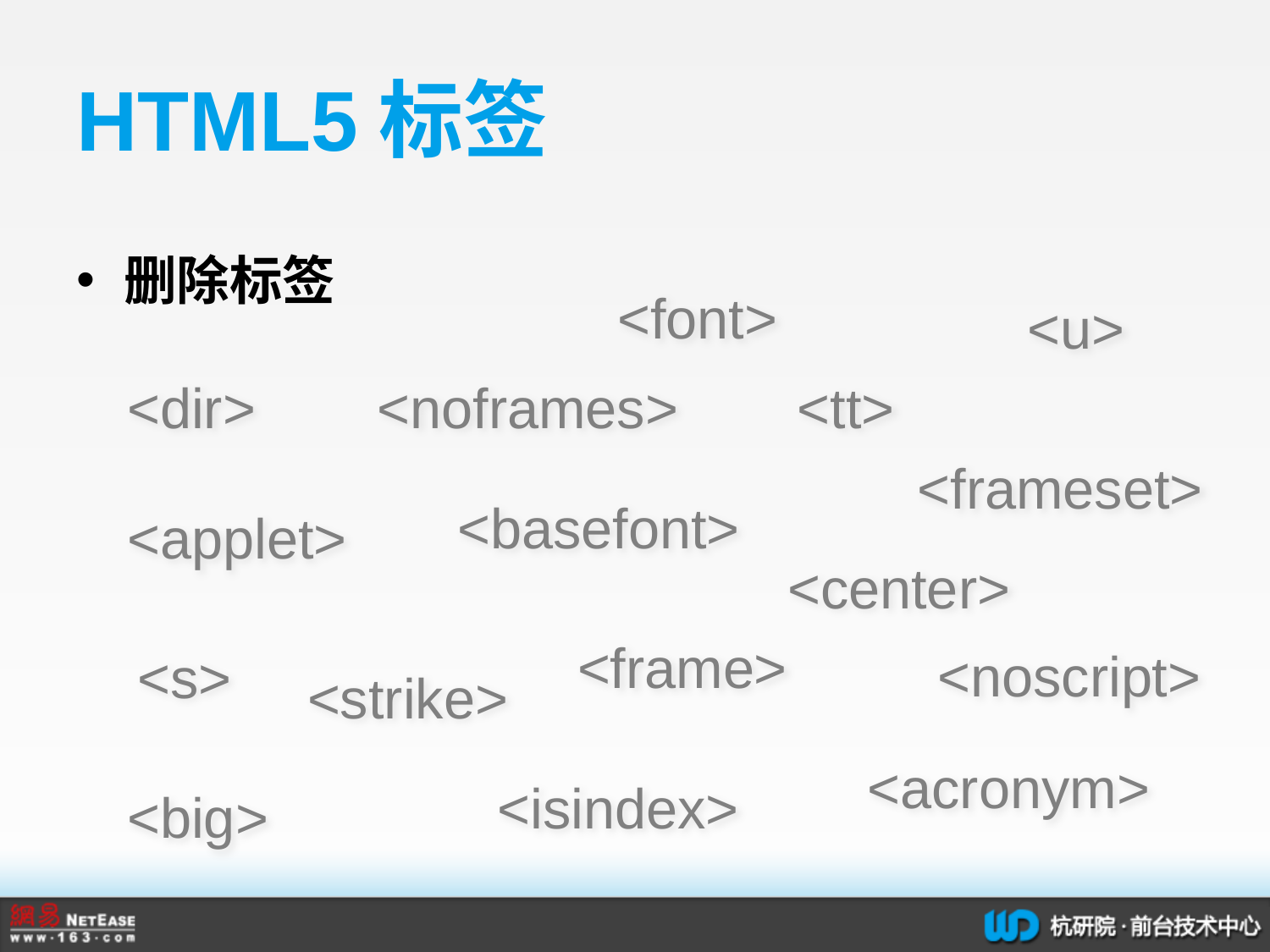

# HTML5标签
删除标签
<font>
<u>
<dir>
<noframes>
<tt>
<frameset>
<basefont>
<applet>
<center>
<frame>
<noscript>
<s>
<strike>
<acronym>
<isindex>
<big>